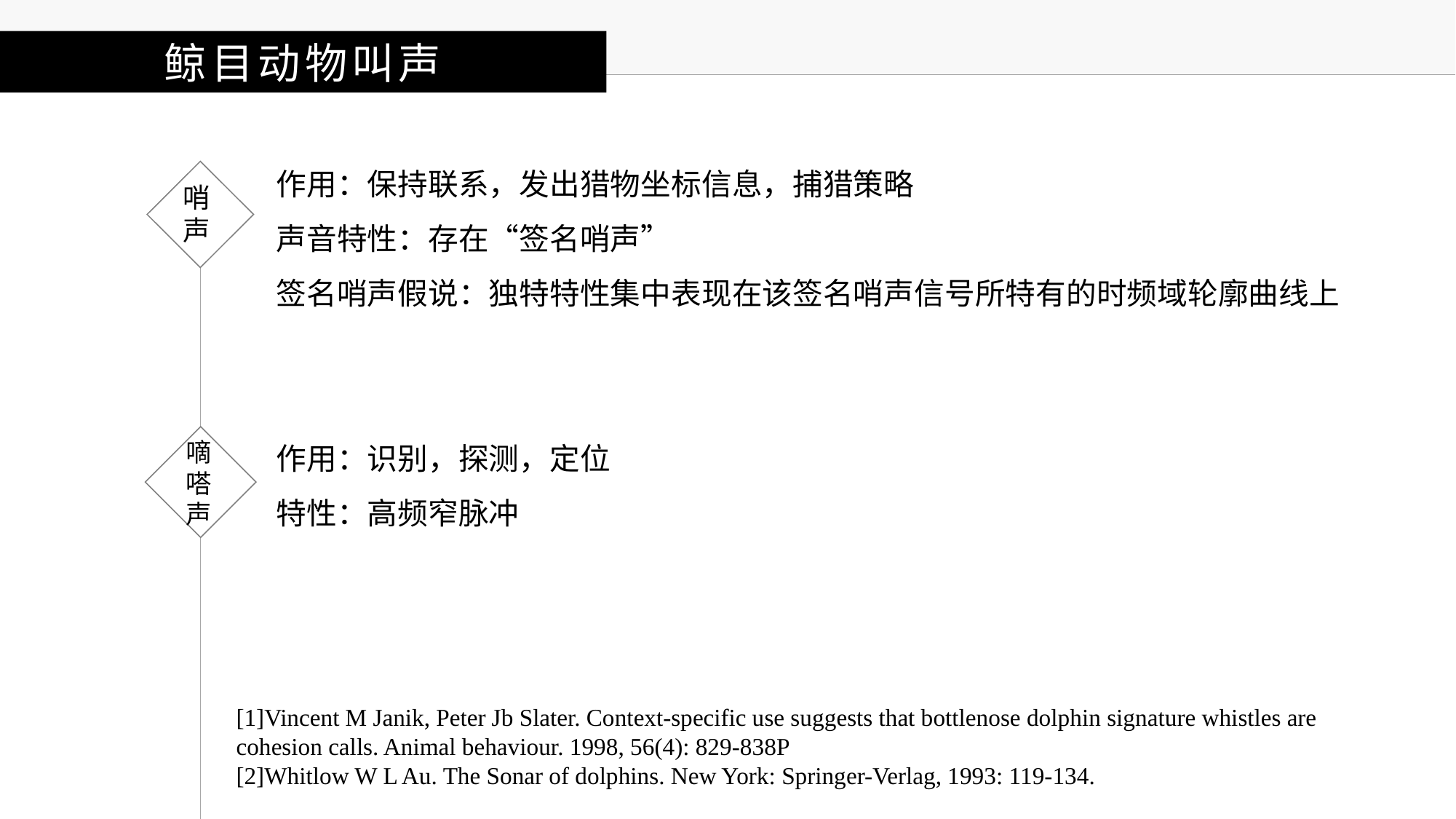

鲸目动物叫声
作用：保持联系，发出猎物坐标信息，捕猎策略
声音特性：存在“签名哨声”
签名哨声假说：独特特性集中表现在该签名哨声信号所特有的时频域轮廓曲线上

哨声
作用：识别，探测，定位
特性：高频窄脉冲

嘀嗒声
[1]Vincent M Janik, Peter Jb Slater. Context-specific use suggests that bottlenose dolphin signature whistles are cohesion calls. Animal behaviour. 1998, 56(4): 829-838P
[2]Whitlow W L Au. The Sonar of dolphins. New York: Springer-Verlag, 1993: 119-134.